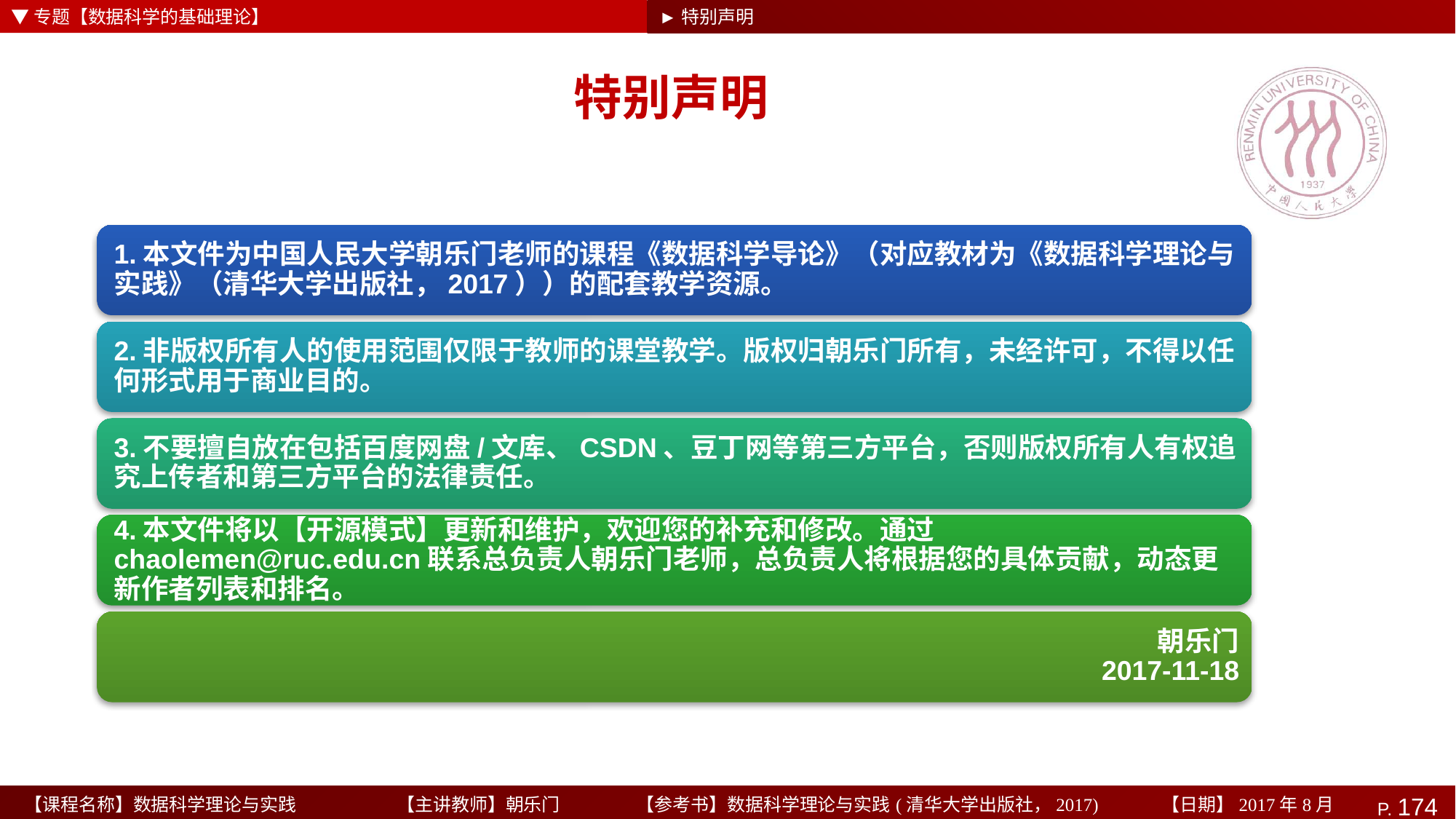

▼专题【数据科学的基础理论】

►特别声明
# 特别声明
1.本文件为中国人民大学朝乐门老师的课程《数据科学导论》（对应教材为《数据科学理论与实践》（清华大学出版社，2017））的配套教学资源。
2.非版权所有人的使用范围仅限于教师的课堂教学。版权归朝乐门所有，未经许可，不得以任何形式用于商业目的。
3.不要擅自放在包括百度网盘/文库、CSDN、豆丁网等第三方平台，否则版权所有人有权追究上传者和第三方平台的法律责任。
4.本文件将以【开源模式】更新和维护，欢迎您的补充和修改。通过chaolemen@ruc.edu.cn联系总负责人朝乐门老师，总负责人将根据您的具体贡献，动态更新作者列表和排名。
朝乐门
2017-11-18